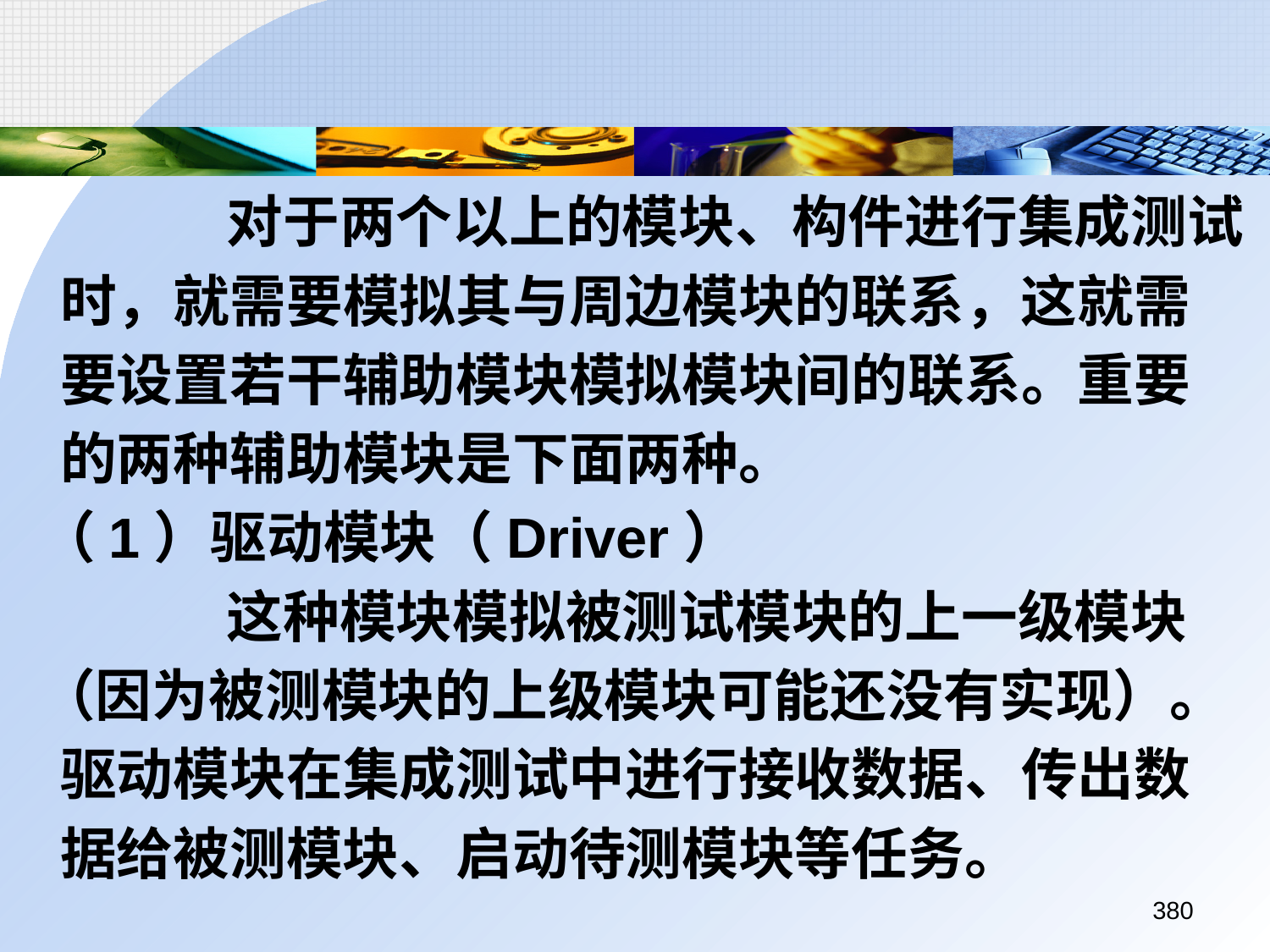

对于两个以上的模块、构件进行集成测试
	时，就需要模拟其与周边模块的联系，这就需
	要设置若干辅助模块模拟模块间的联系。重要
	的两种辅助模块是下面两种。
 （1）驱动模块（Driver）
		  这种模块模拟被测试模块的上一级模块
 （因为被测模块的上级模块可能还没有实现）。
	驱动模块在集成测试中进行接收数据、传出数
	据给被测模块、启动待测模块等任务。
380